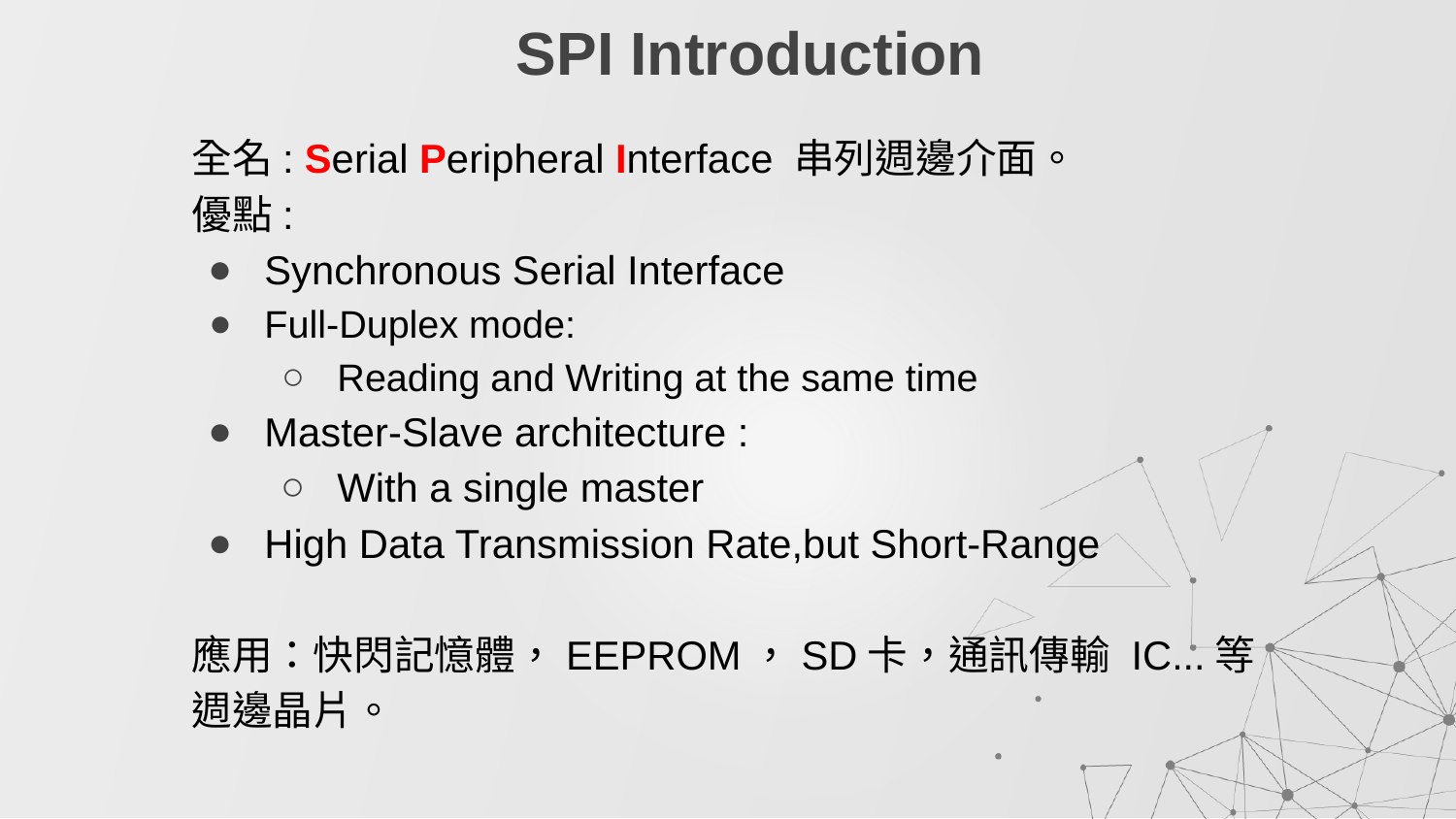

# SPI Introduction
全名: Serial Peripheral Interface 串列週邊介面。
優點:
Synchronous Serial Interface
Full-Duplex mode:
Reading and Writing at the same time
Master-Slave architecture :
With a single master
High Data Transmission Rate,but Short-Range

應用：快閃記憶體，EEPROM，SD卡，通訊傳輸 IC...等週邊晶片。